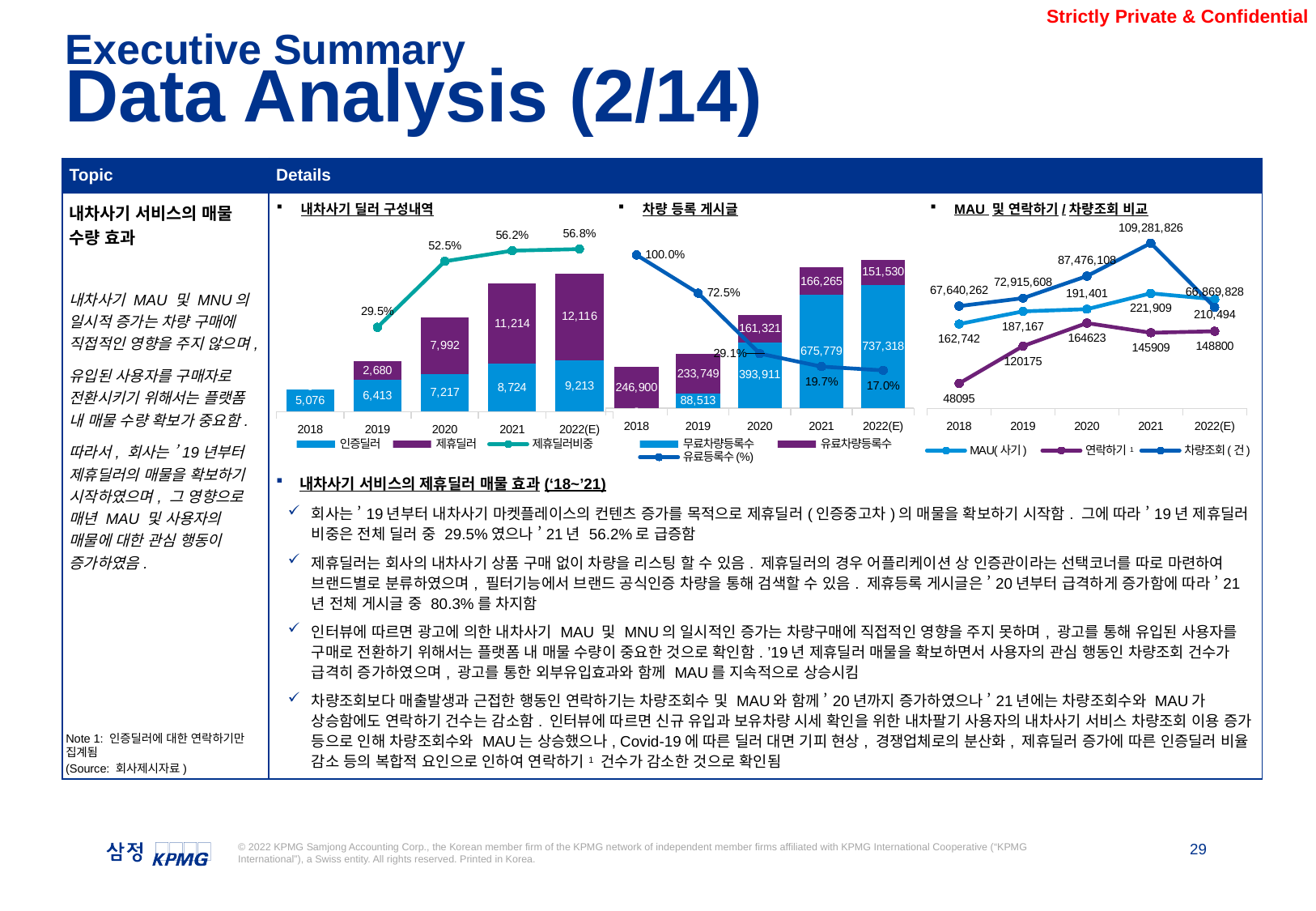

Executive Summary
Data Analysis (2/14)

### Chart

| Category | MAU(사기) | 연락하기 | 차량조회(건) |
|---|---|---|---|
| 2018 | 162741.83333333334 | 48095.0 | 67640262.0 |
| 2019 | 187167.11527596702 | 120175.0 | 72915608.0 |
| 2020 | 191400.75 | 164623.0 | 87476108.0 |
| 2021 | 221909.16666666666 | 145909.0 | 109281826.0 |
| 2022(E) | 210494.05000000002 | 148800.0 | 66869828.0 |
| Topic | Details |
| --- | --- |
| 내차사기 서비스의 매물 수량 효과 내차사기 MAU 및 MNU의 일시적 증가는 차량 구매에 직접적인 영향을 주지 않으며, 유입된 사용자를 구매자로 전환시키기 위해서는 플랫폼 내 매물 수량 확보가 중요함. 따라서, 회사는 ’19년부터 제휴딜러의 매물을 확보하기 시작하였으며, 그 영향으로 매년 MAU 및 사용자의 매물에 대한 관심 행동이 증가하였음. | 내차사기 서비스의 제휴딜러 매물 효과(‘18~’21) 회사는 ’19년부터 내차사기 마켓플레이스의 컨텐츠 증가를 목적으로 제휴딜러(인증중고차)의 매물을 확보하기 시작함. 그에 따라 ’19년 제휴딜러 비중은 전체 딜러 중 29.5%였으나 ’21년 56.2%로 급증함 제휴딜러는 회사의 내차사기 상품 구매 없이 차량을 리스팅 할 수 있음. 제휴딜러의 경우 어플리케이션 상 인증관이라는 선택코너를 따로 마련하여 브랜드별로 분류하였으며, 필터기능에서 브랜드 공식인증 차량을 통해 검색할 수 있음. 제휴등록 게시글은 ’20년부터 급격하게 증가함에 따라 ’21년 전체 게시글 중 80.3%를 차지함 인터뷰에 따르면 광고에 의한 내차사기 MAU 및 MNU의 일시적인 증가는 차량구매에 직접적인 영향을 주지 못하며, 광고를 통해 유입된 사용자를 구매로 전환하기 위해서는 플랫폼 내 매물 수량이 중요한 것으로 확인함. ’19년 제휴딜러 매물을 확보하면서 사용자의 관심 행동인 차량조회 건수가 급격히 증가하였으며, 광고를 통한 외부유입효과와 함께 MAU를 지속적으로 상승시킴 차량조회보다 매출발생과 근접한 행동인 연락하기는 차량조회수 및 MAU와 함께 ’20년까지 증가하였으나 ’21년에는 차량조회수와 MAU가 상승함에도 연락하기 건수는 감소함. 인터뷰에 따르면 신규 유입과 보유차량 시세 확인을 위한 내차팔기 사용자의 내차사기 서비스 차량조회 이용 증가 등으로 인해 차량조회수와 MAU는 상승했으나, Covid-19에 따른 딜러 대면 기피 현상, 경쟁업체로의 분산화, 제휴딜러 증가에 따른 인증딜러 비율 감소 등의 복합적 요인으로 인하여 연락하기1 건수가 감소한 것으로 확인됨 |
내차사기 딜러 구성내역
차량 등록 게시글
MAU 및 연락하기/차량조회 비교

### Chart

| Category | 인증딜러 | 제휴딜러 | 제휴딜러비중 |
|---|---|---|---|
| 2018 | 5076.0 | 0.0 | None |
| 2019 | 6413.0 | 2680.0 | 0.294732211591334 |
| 2020 | 7217.0 | 7992.0 | 0.5254783351962654 |
| 2021 | 8724.0 | 11214.0 | 0.5624435750827566 |
| 2022(E) | 9213.0 | 12116.0 | 0.5680528857424164 |

### Chart

| Category | 무료차량등록수 | 유료차량등록수 | 유료등록수(%) |
|---|---|---|---|
| 2018 | 0.0 | 246900.0 | 1.0 |
| 2019 | 88513.29238050256 | 233748.7076194975 | 0.725337481985147 |
| 2020 | 393911.299037009 | 161320.700962991 | 0.29054647600100675 |
| 2021 | 675779.0 | 166265.0 | 0.19745405228230353 |
| 2022(E) | 737318.0 | 151530.0 | 0.17047909203823375 |
1
Note 1: 인증딜러에 대한 연락하기만 집계됨
(Source: 회사제시자료)